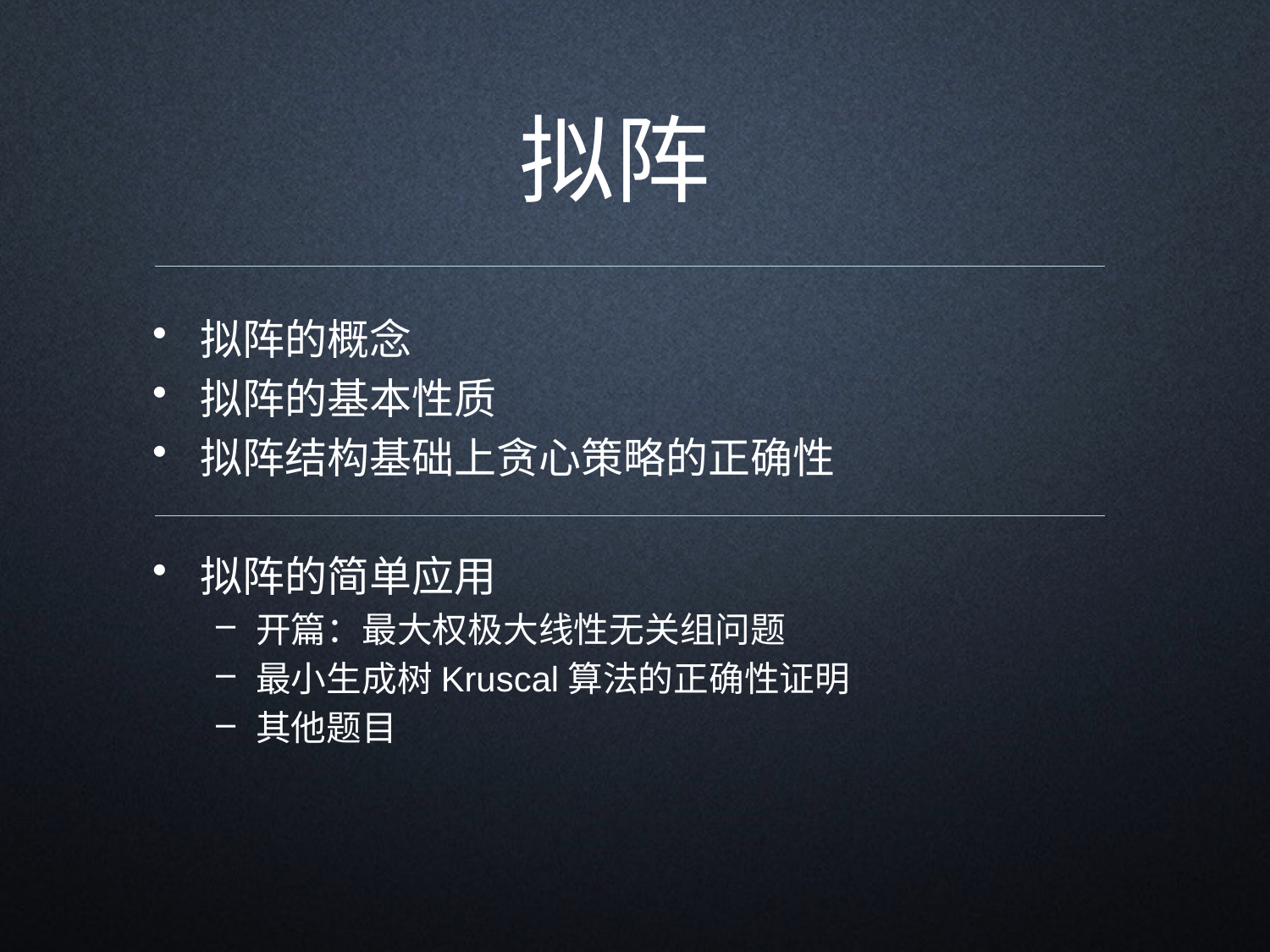

# 拟阵
拟阵的概念
拟阵的基本性质
拟阵结构基础上贪心策略的正确性

拟阵的简单应用
开篇：最大权极大线性无关组问题
最小生成树Kruscal算法的正确性证明
其他题目